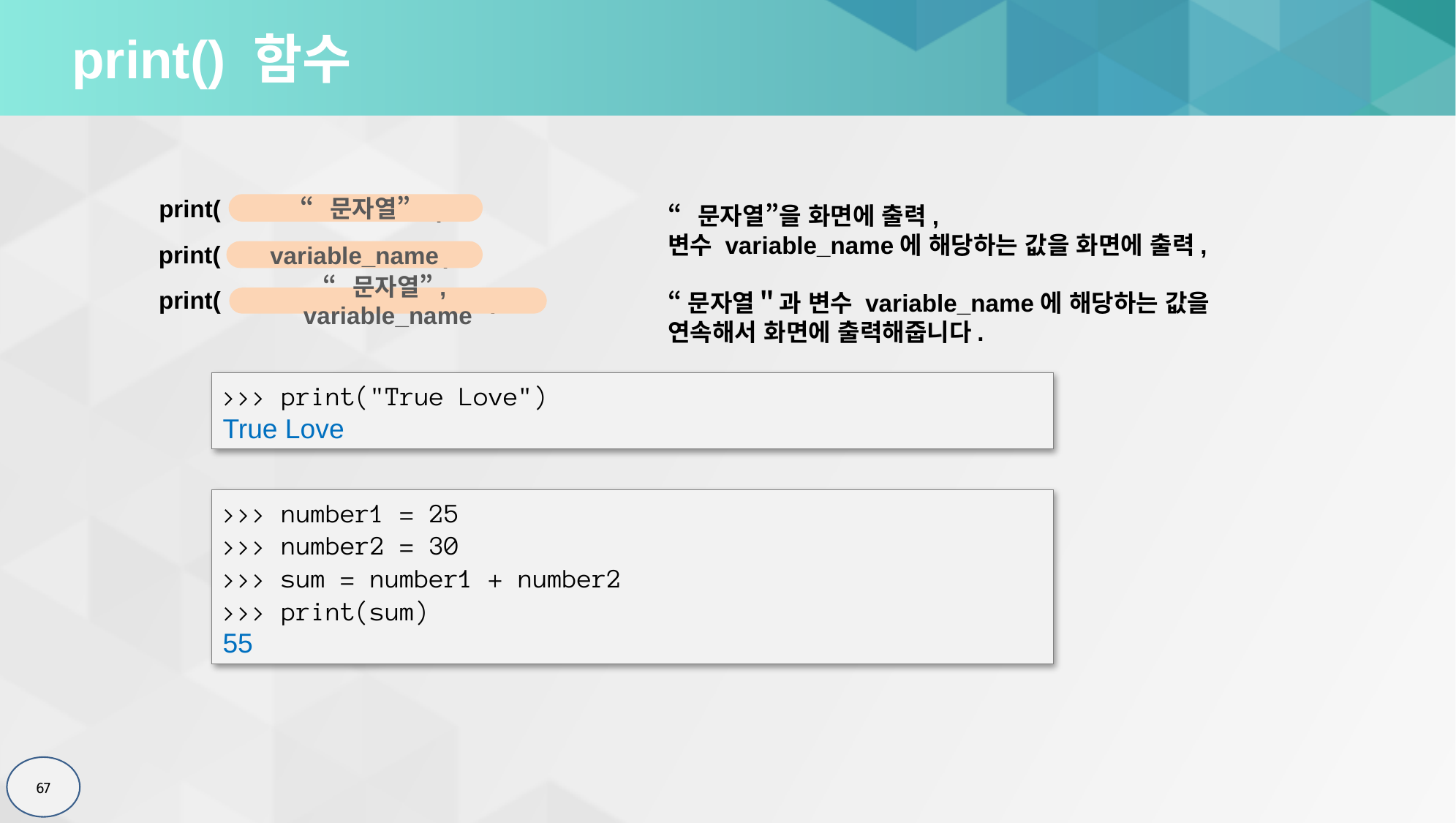

# print() 함수
print(                                )
“문자열”
“문자열”을 화면에 출력,
변수 variable_name에 해당하는 값을 화면에 출력,

“문자열＂과 변수 variable_name에 해당하는 값을 연속해서 화면에 출력해줍니다.
print(                                 )
variable_name
print(                                        )
“문자열”,  variable_name
>>> print("True Love")
True Love
>>> number1 = 25
>>> number2 = 30
>>> sum = number1 + number2
>>> print(sum)
55